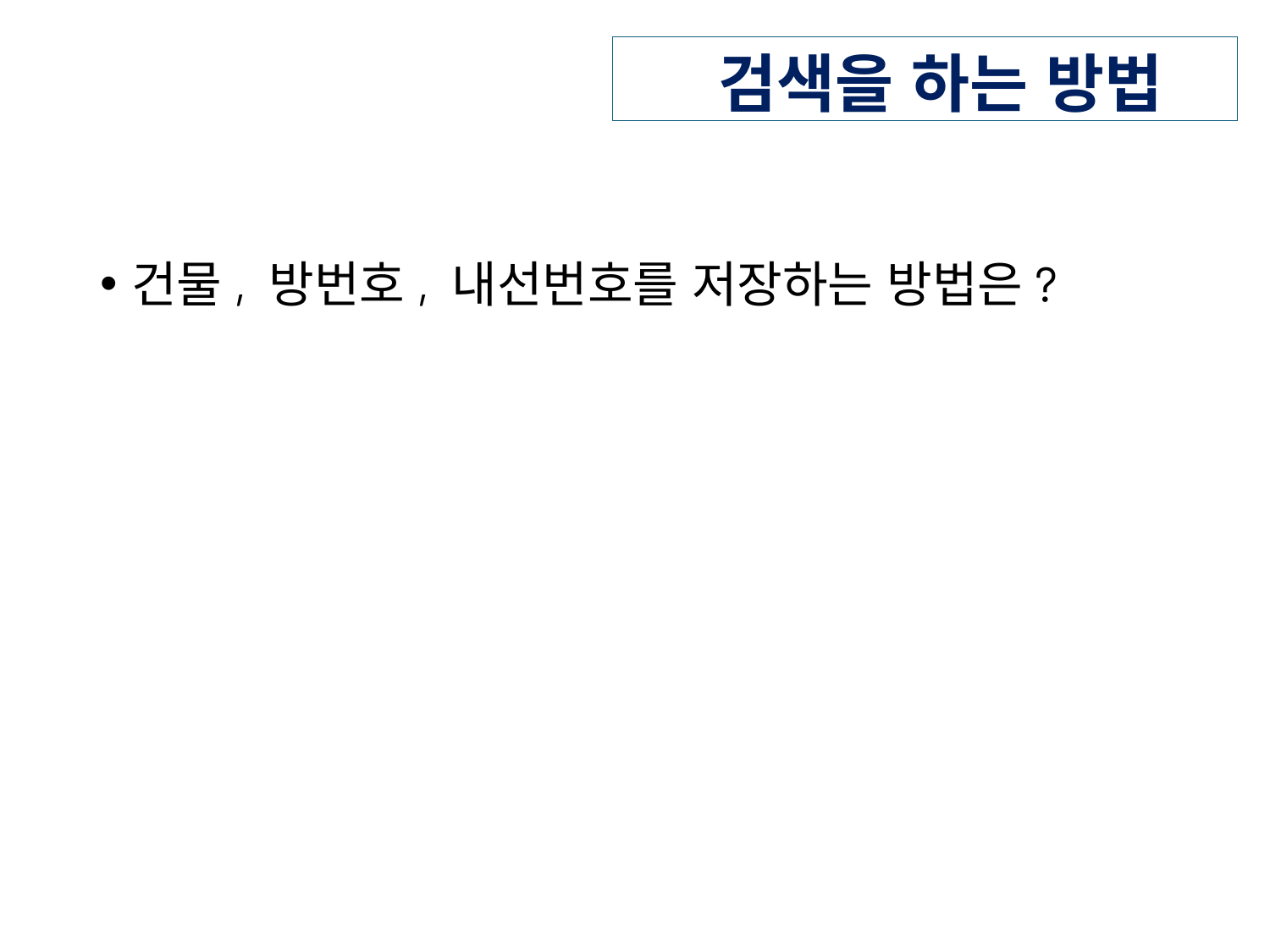

# 검색을 하는 방법
건물, 방번호, 내선번호를 저장하는 방법은?